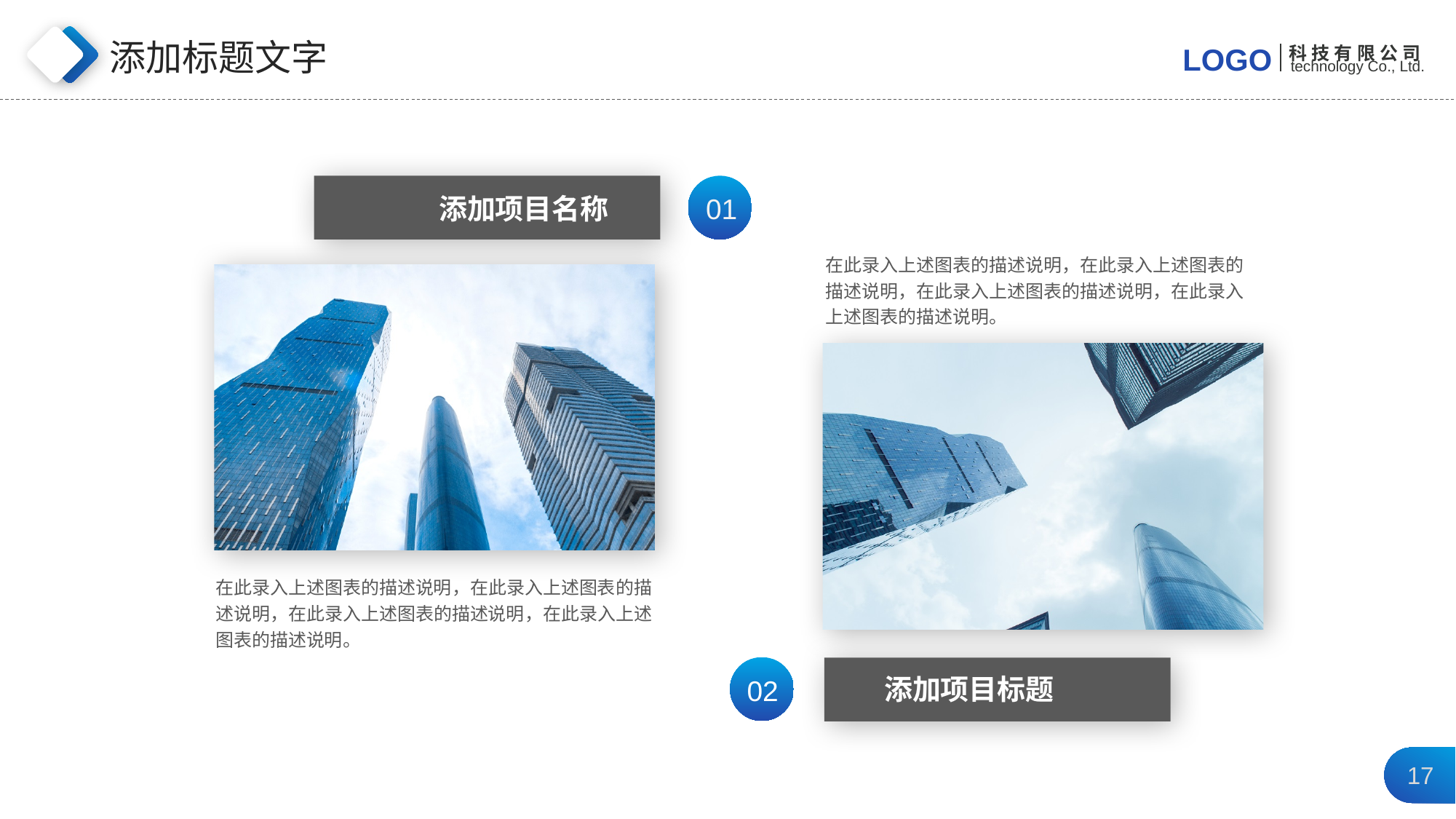

添加标题文字

01
添加项目名称
在此录入上述图表的描述说明，在此录入上述图表的描述说明，在此录入上述图表的描述说明，在此录入上述图表的描述说明。

在此录入上述图表的描述说明，在此录入上述图表的描述说明，在此录入上述图表的描述说明，在此录入上述图表的描述说明。

02
添加项目标题